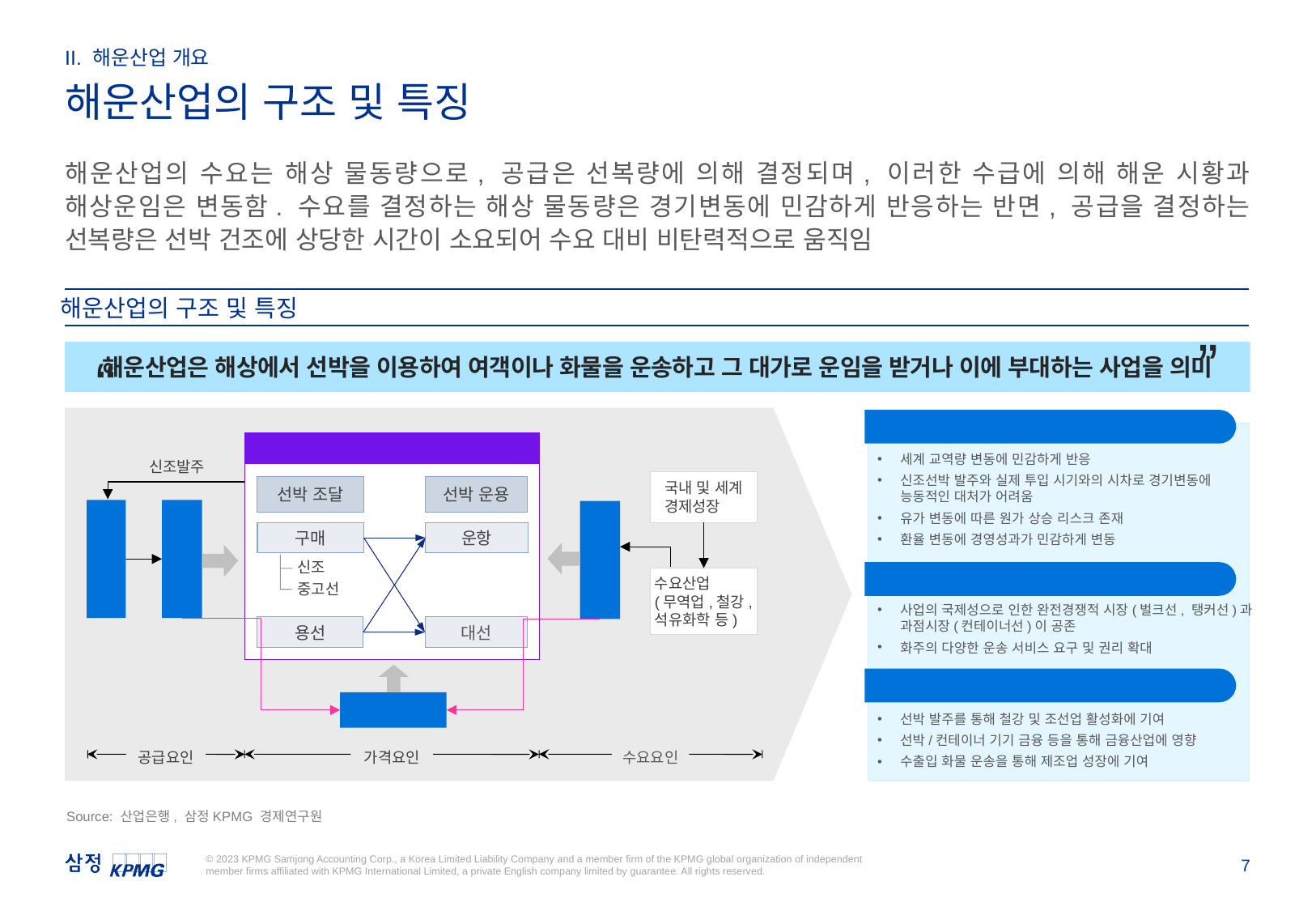

II. 해운산업 개요
해운산업의 구조 및 특징
해운산업의 수요는 해상 물동량으로, 공급은 선복량에 의해 결정되며, 이러한 수급에 의해 해운 시황과 해상운임은 변동함. 수요를 결정하는 해상 물동량은 경기변동에 민감하게 반응하는 반면, 공급을 결정하는 선복량은 선박 건조에 상당한 시간이 소요되어 수요 대비 비탄력적으로 움직임

해운산업의 구조 및 특징
“
해운산업은 해상에서 선박을 이용하여 여객이나 화물을 운송하고 그 대가로 운임을 받거나 이에 부대하는 사업을 의미
“

해운선사
 신조발주

국내 및 세계
경제성장
선박 조달
선박 운용

조선업
선복량
물동량
구매
운항

신조

수요산업
(무역업,철강,
석유화학 등)
중고선

용선
대선

운임시황
공급요인
가격요인
수요요인

경기 변동에 민감

세계 교역량 변동에 민감하게 반응
신조선박 발주와 실제 투입 시기와의 시차로 경기변동에 능동적인 대처가 어려움
유가 변동에 따른 원가 상승 리스크 존재
환율 변동에 경영성과가 민감하게 변동

수요자 중심 시장

사업의 국제성으로 인한 완전경쟁적 시장(벌크선, 탱커선)과 과점시장(컨테이너선)이 공존
화주의 다양한 운송 서비스 요구 및 권리 확대
전/후방 산업과 높은 연계효과

선박 발주를 통해 철강 및 조선업 활성화에 기여
선박/컨테이너 기기 금융 등을 통해 금융산업에 영향
수출입 화물 운송을 통해 제조업 성장에 기여
Source: 산업은행, 삼정KPMG 경제연구원